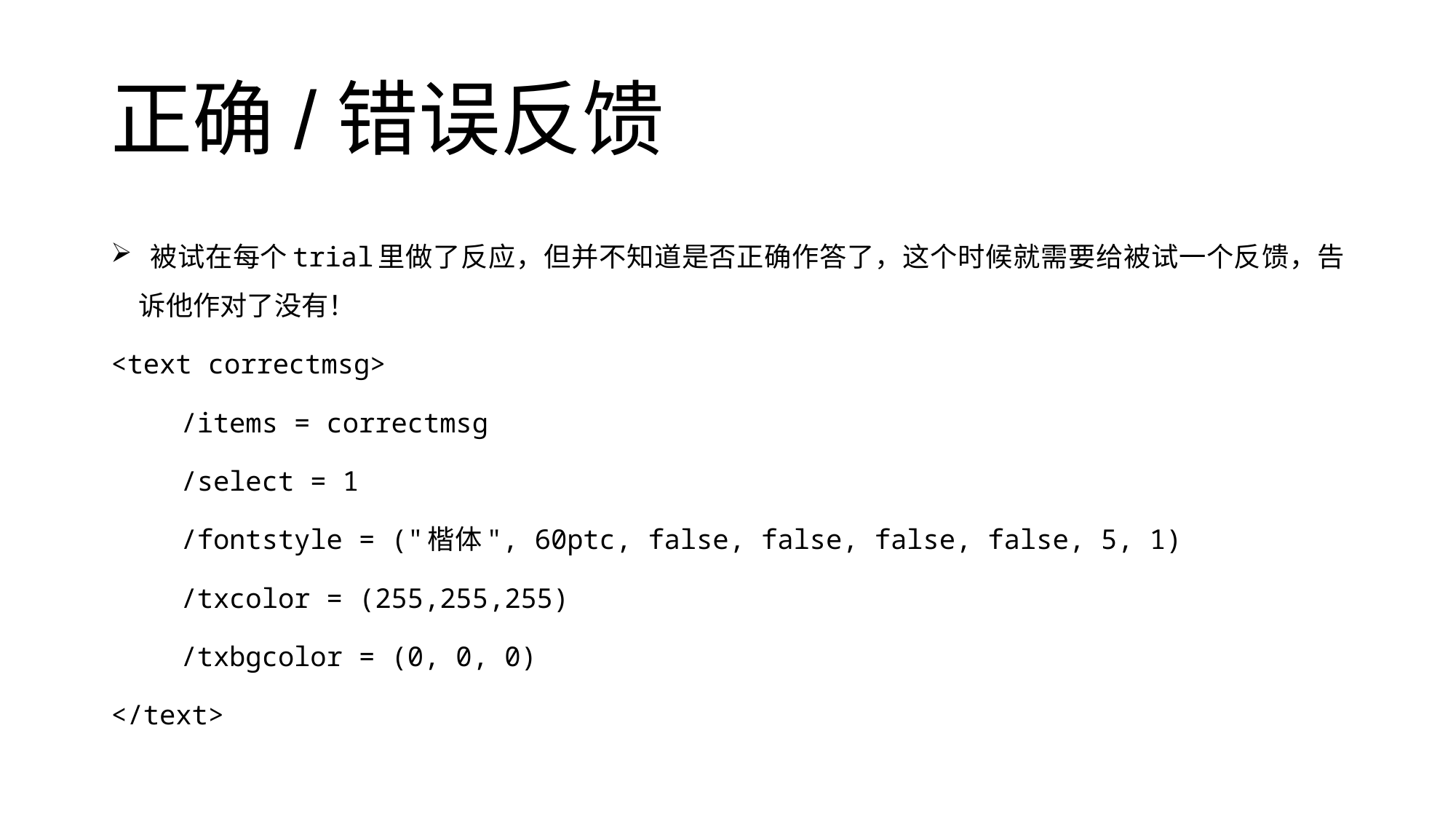

# 正确/错误反馈
 被试在每个trial里做了反应，但并不知道是否正确作答了，这个时候就需要给被试一个反馈，告诉他作对了没有！
<text correctmsg>
	/items = correctmsg
	/select = 1
	/fontstyle = ("楷体", 60ptc, false, false, false, false, 5, 1)
	/txcolor = (255,255,255)
	/txbgcolor = (0, 0, 0)
</text>